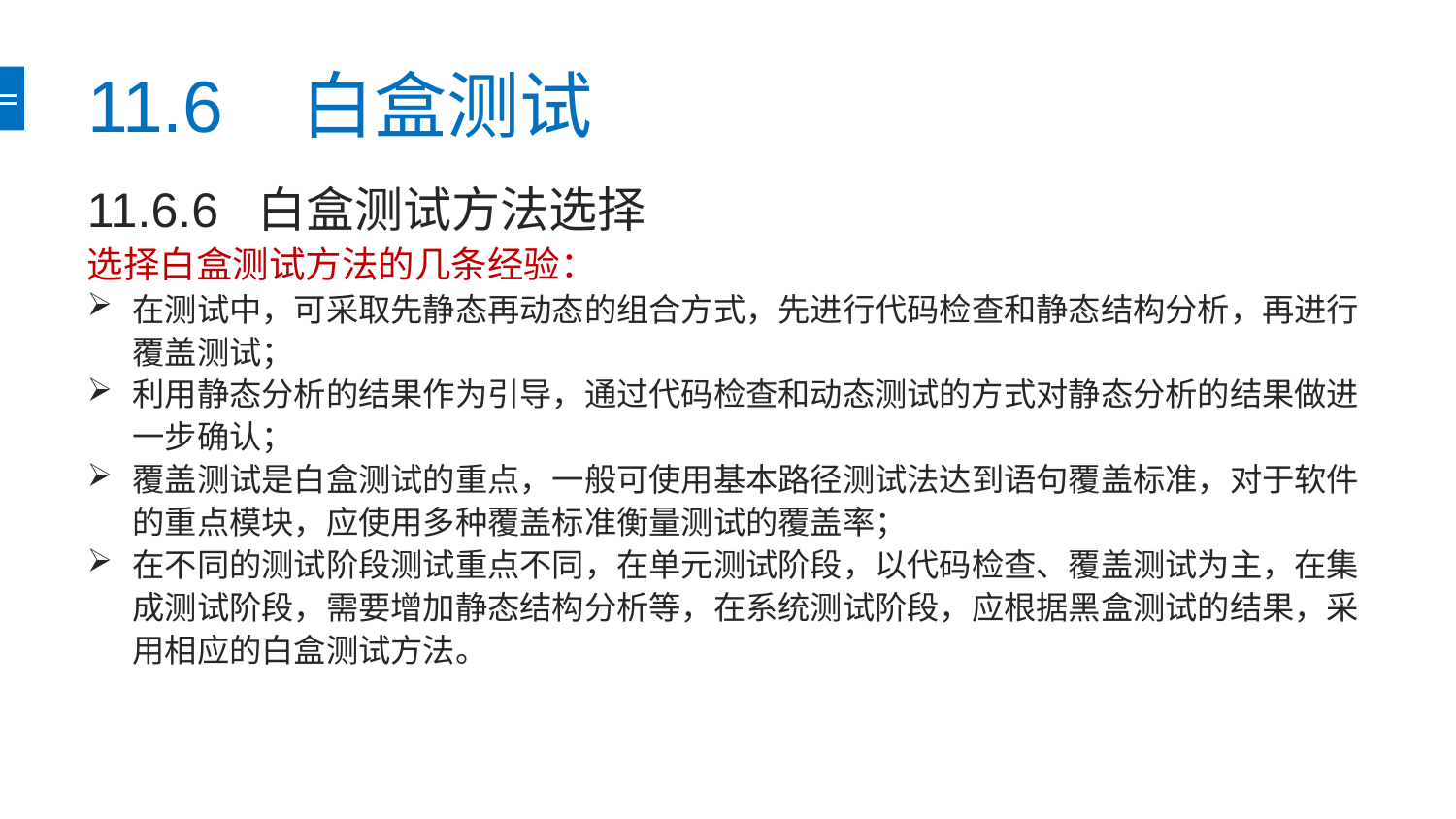

# 11.6   白盒测试
11.6.6  白盒测试方法选择
选择白盒测试方法的几条经验：
在测试中，可采取先静态再动态的组合方式，先进行代码检查和静态结构分析，再进行覆盖测试；
利用静态分析的结果作为引导，通过代码检查和动态测试的方式对静态分析的结果做进一步确认；
覆盖测试是白盒测试的重点，一般可使用基本路径测试法达到语句覆盖标准，对于软件的重点模块，应使用多种覆盖标准衡量测试的覆盖率；
在不同的测试阶段测试重点不同，在单元测试阶段，以代码检查、覆盖测试为主，在集成测试阶段，需要增加静态结构分析等，在系统测试阶段，应根据黑盒测试的结果，采用相应的白盒测试方法。